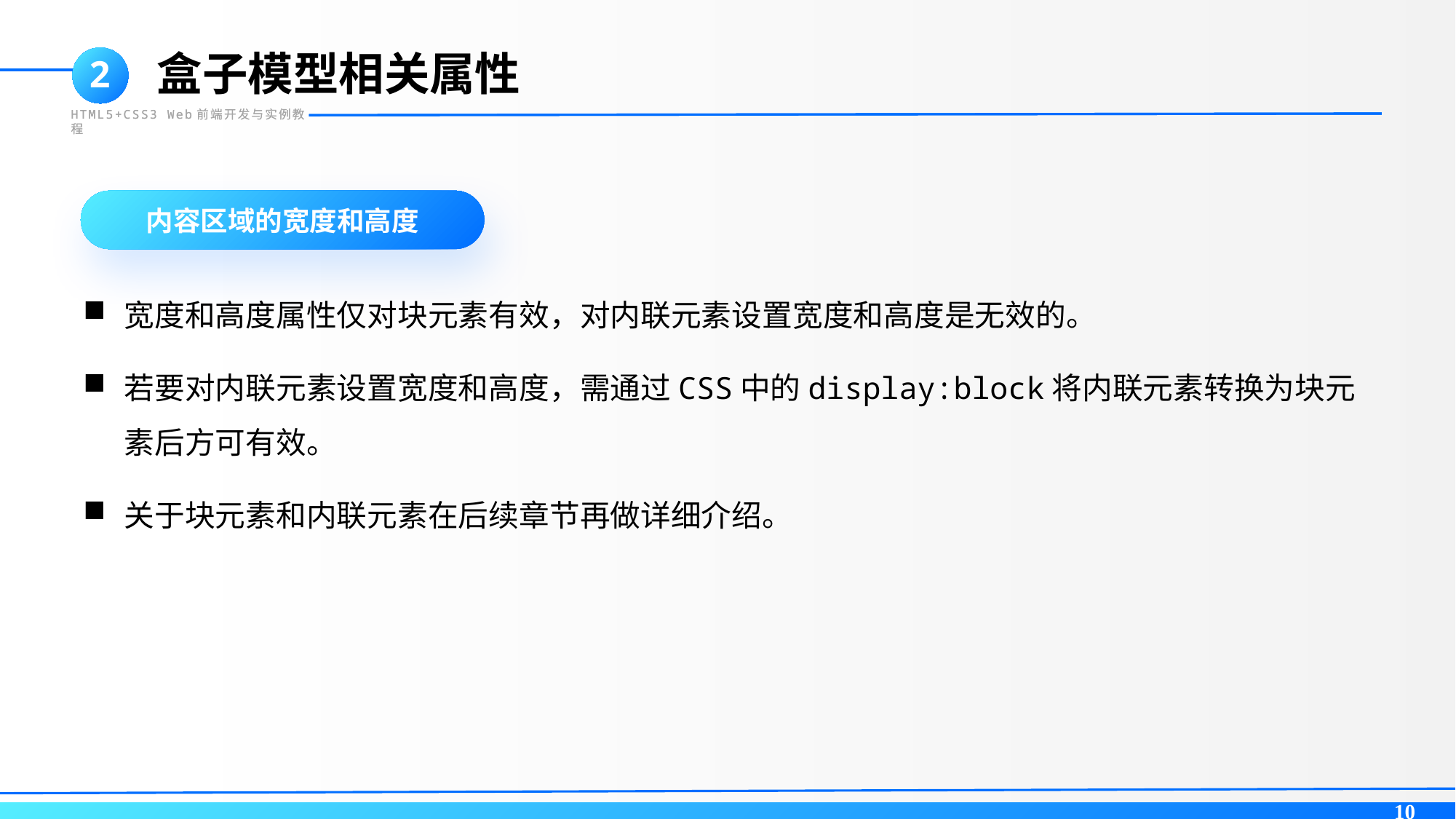

盒子模型相关属性
2
HTML5+CSS3 Web前端开发与实例教程
内容区域的宽度和高度
宽度和高度属性仅对块元素有效，对内联元素设置宽度和高度是无效的。
若要对内联元素设置宽度和高度，需通过CSS中的display:block将内联元素转换为块元素后方可有效。
关于块元素和内联元素在后续章节再做详细介绍。
10